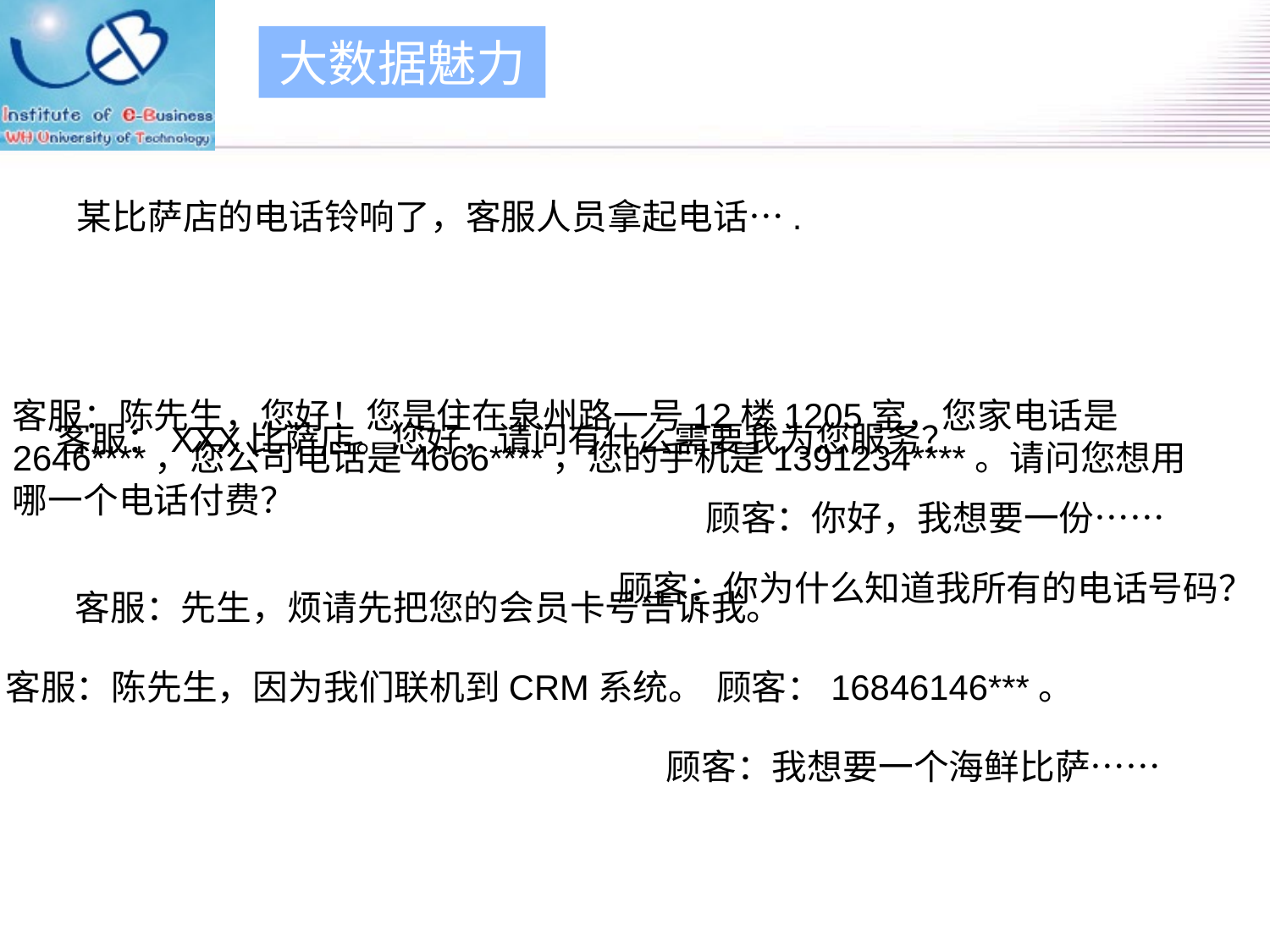

大数据魅力
某比萨店的电话铃响了，客服人员拿起电话….
客服：陈先生，您好！您是住在泉州路一号12楼1205室，您家电话是2646****，您公司电话是4666****，您的手机是1391234****。请问您想用哪一个电话付费？
客服：XXX比萨店。您好，请问有什么需要我为您服务？
顾客：你好，我想要一份……
顾客：你为什么知道我所有的电话号码？
客服：先生，烦请先把您的会员卡号告诉我。
客服：陈先生，因为我们联机到CRM系统。
顾客：16846146***。
顾客：我想要一个海鲜比萨……